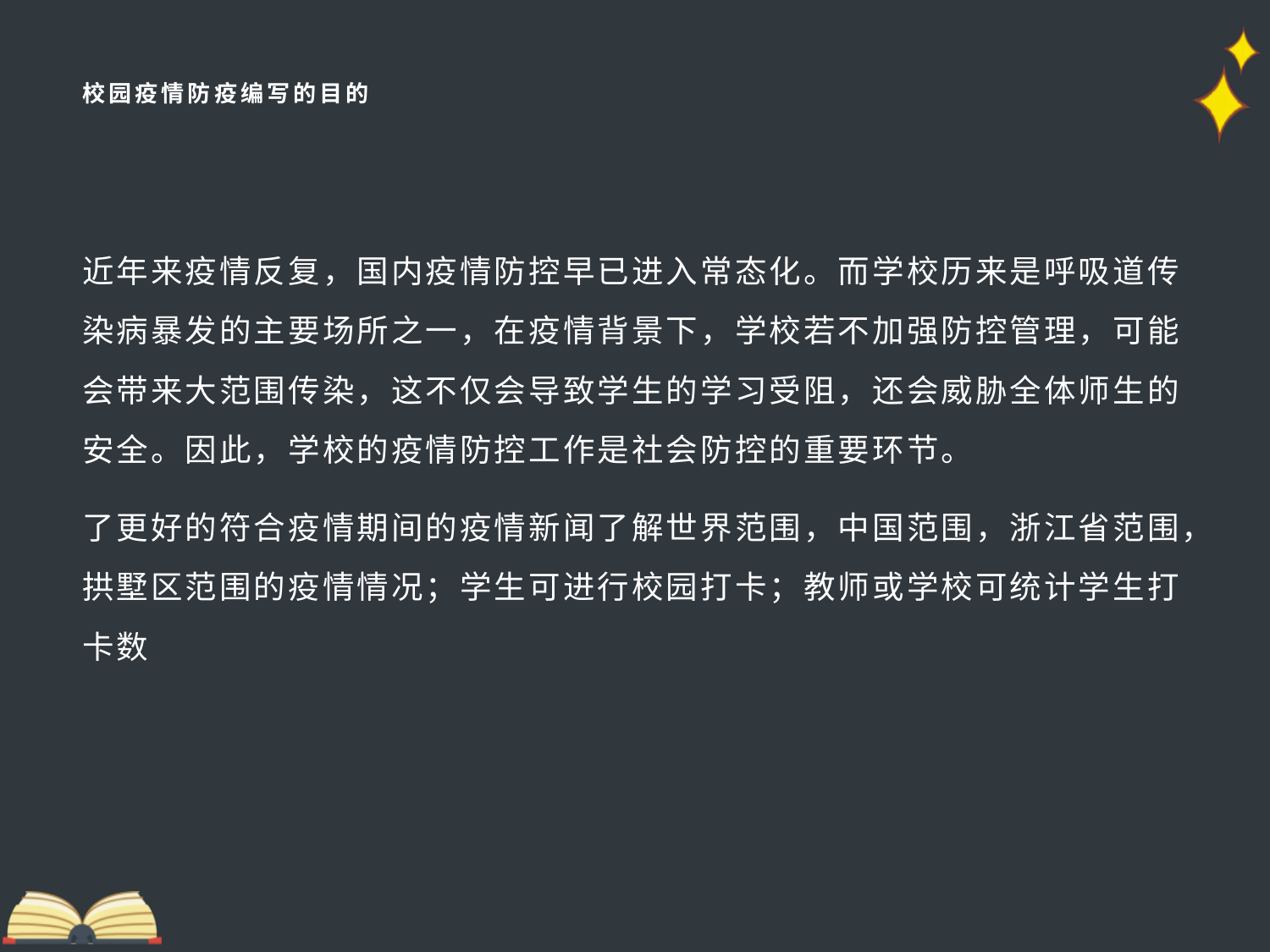

# 校园疫情防疫编写的目的
近年来疫情反复，国内疫情防控早已进入常态化。而学校历来是呼吸道传染病暴发的主要场所之一，在疫情背景下，学校若不加强防控管理，可能会带来大范围传染，这不仅会导致学生的学习受阻，还会威胁全体师生的安全。因此，学校的疫情防控工作是社会防控的重要环节。
了更好的符合疫情期间的疫情新闻了解世界范围，中国范围，浙江省范围，拱墅区范围的疫情情况；学生可进行校园打卡；教师或学校可统计学生打卡数